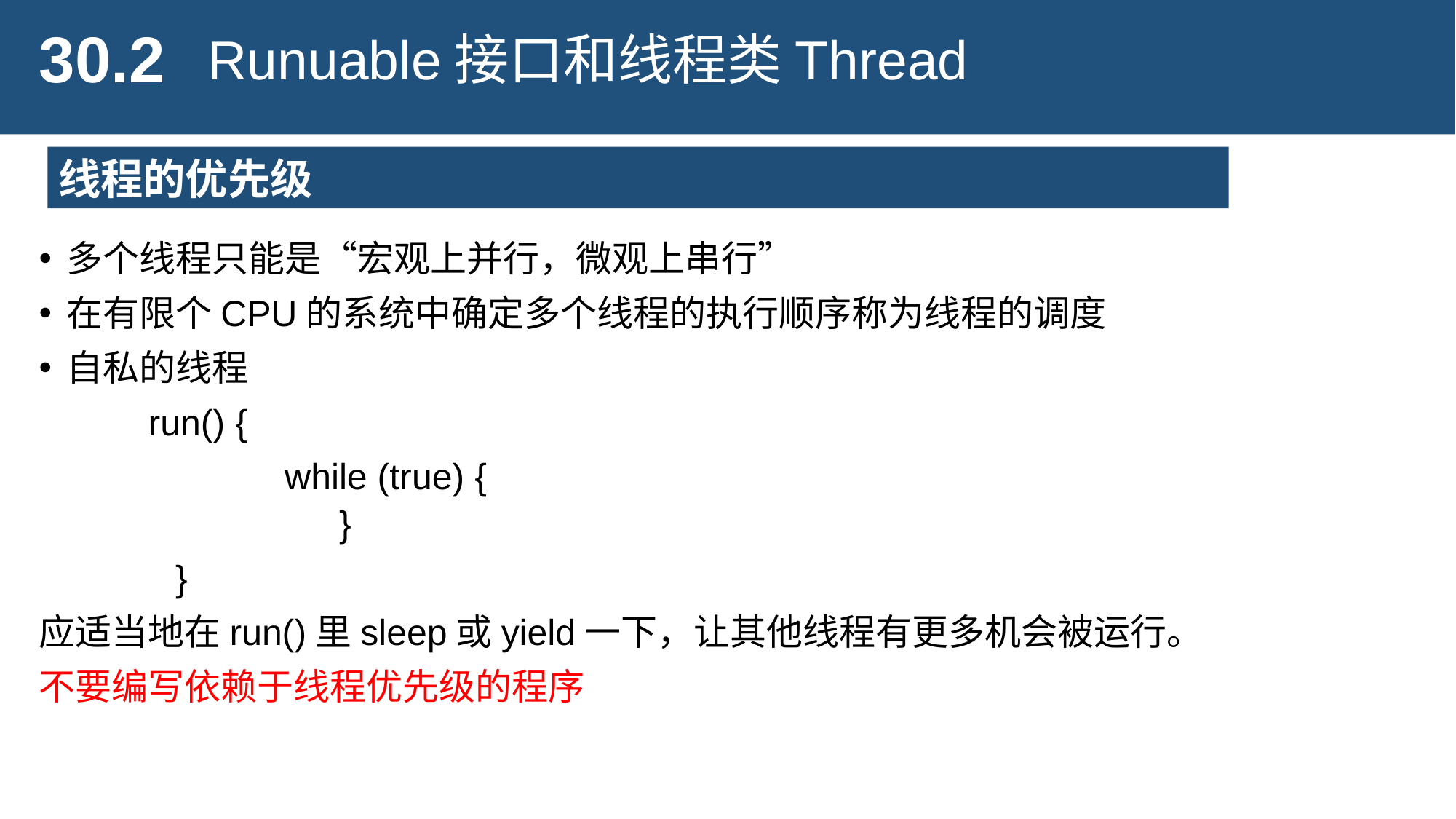

30.2
Runuable接口和线程类Thread
线程的优先级
多个线程只能是“宏观上并行，微观上串行”
在有限个CPU的系统中确定多个线程的执行顺序称为线程的调度
自私的线程
	run() {
			while (true) {
			}
		}
应适当地在run()里sleep或yield一下，让其他线程有更多机会被运行。
不要编写依赖于线程优先级的程序